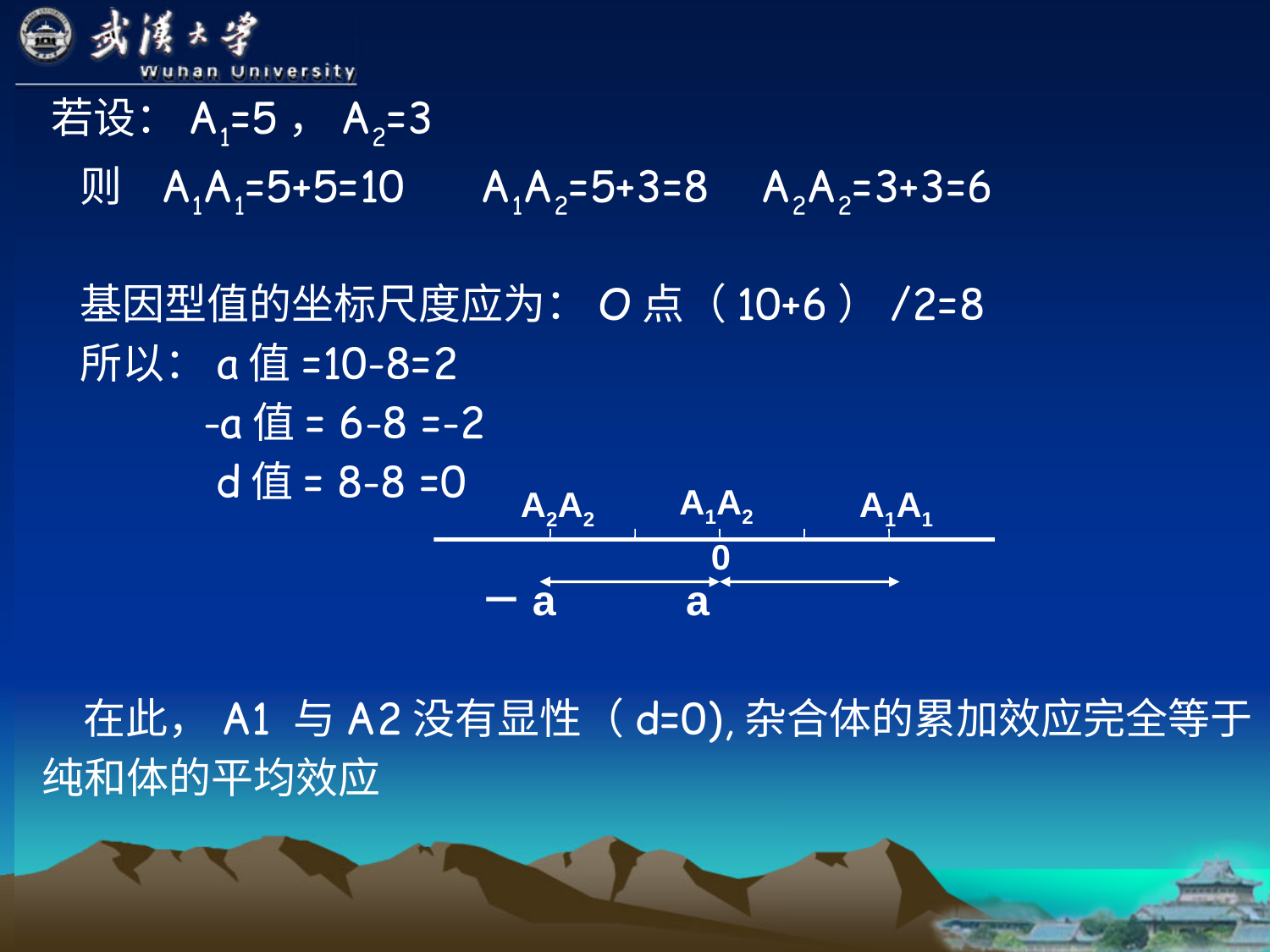

若设：A1=5，A2=3
      则   A1A1=5+5=10      A1A2=5+3=8    A2A2=3+3=6

      基因型值的坐标尺度应为：O点（10+6）/2=8
      所以：a值=10-8=2
               -a值= 6-8 =-2
                d值= 8-8 =0

                                                －a           a

        在此，A1 与A2没有显性（d=0),杂合体的累加效应完全等于
  纯和体的平均效应

A1A2
A2A2
A1A1

0